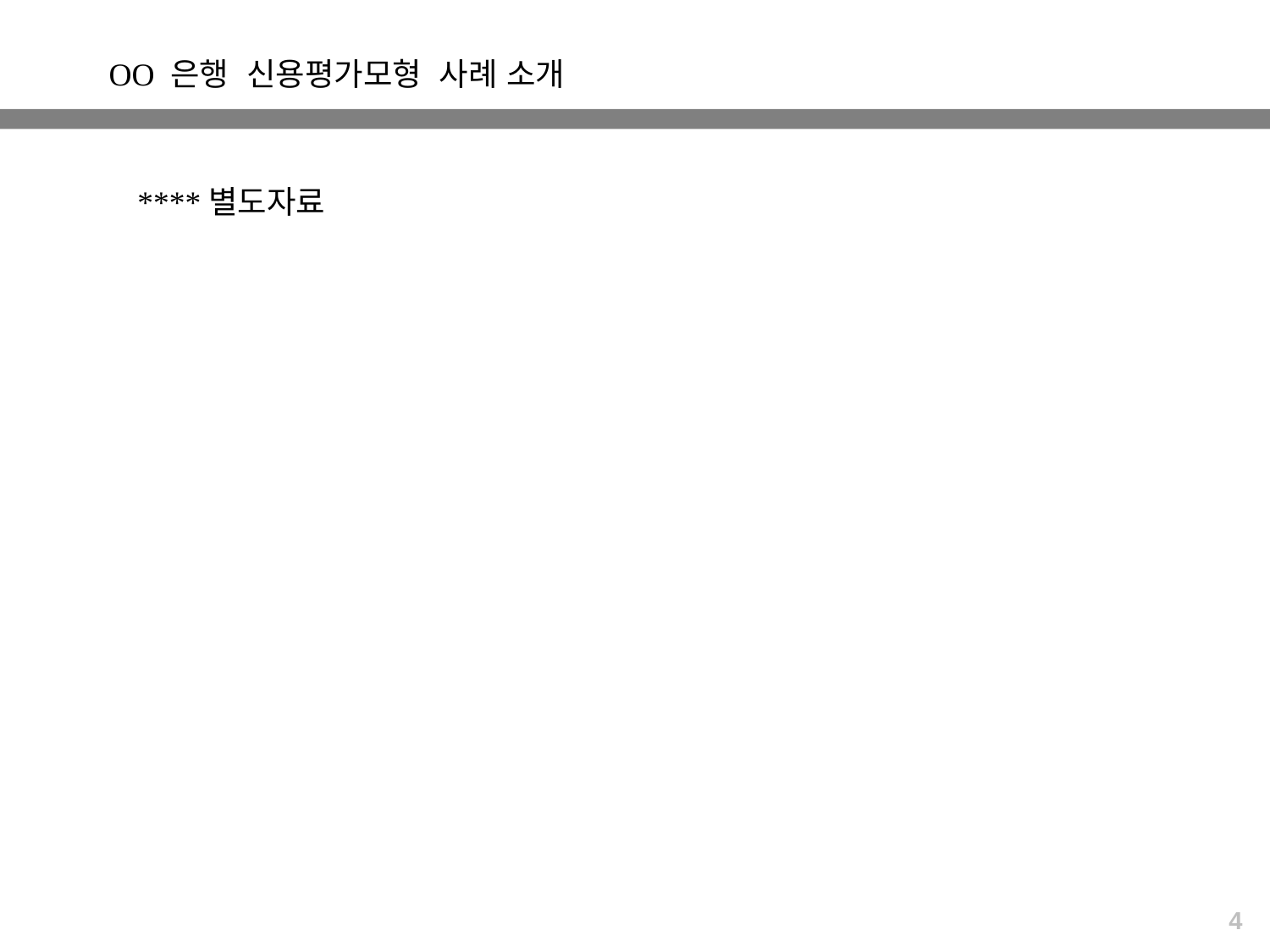

OO 은행  신용평가모형  사례 소개

****별도자료
4